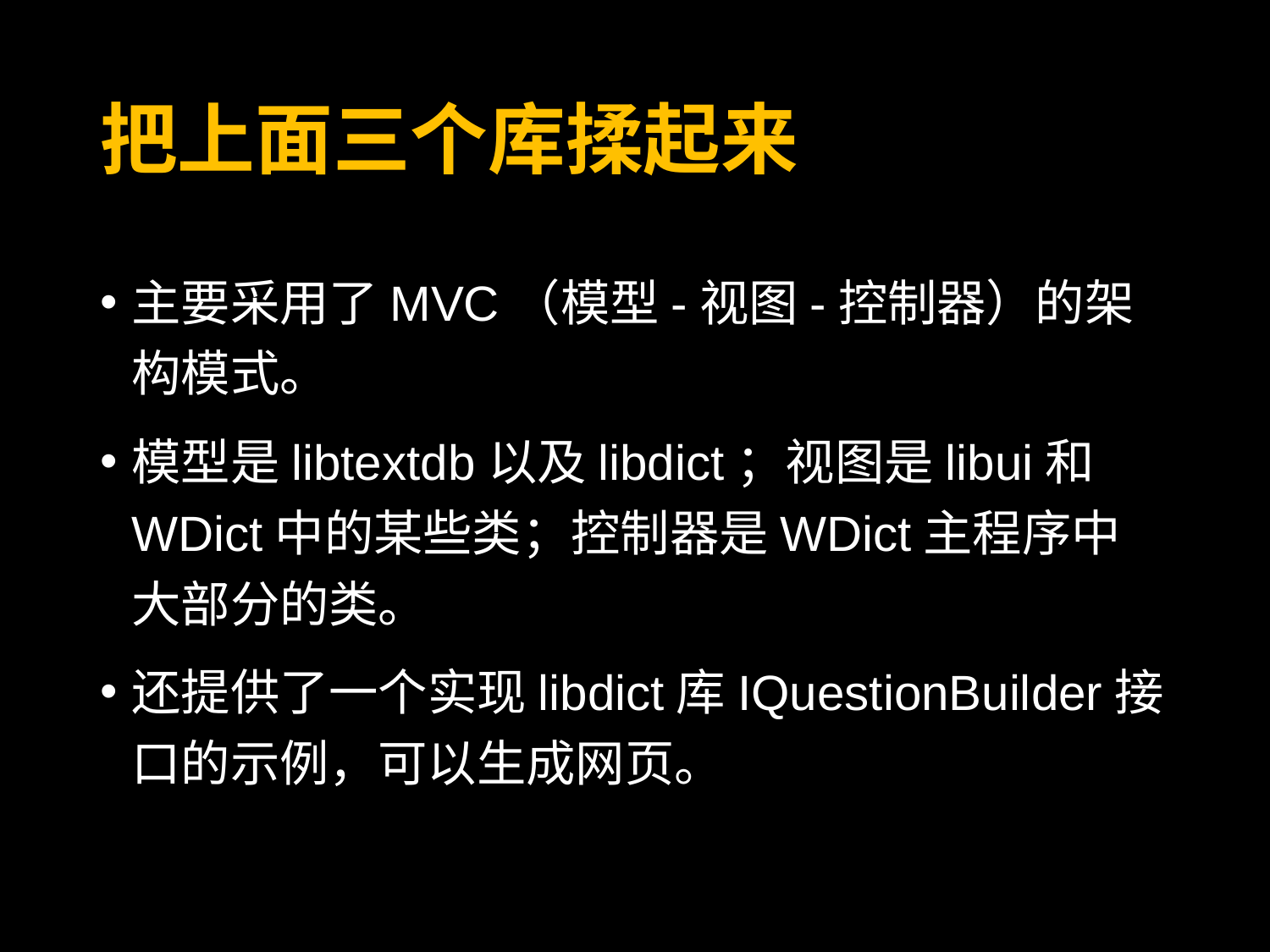

# 把上面三个库揉起来
主要采用了MVC（模型-视图-控制器）的架构模式。
模型是libtextdb以及libdict；视图是libui和WDict中的某些类；控制器是WDict主程序中大部分的类。
还提供了一个实现libdict库IQuestionBuilder接口的示例，可以生成网页。